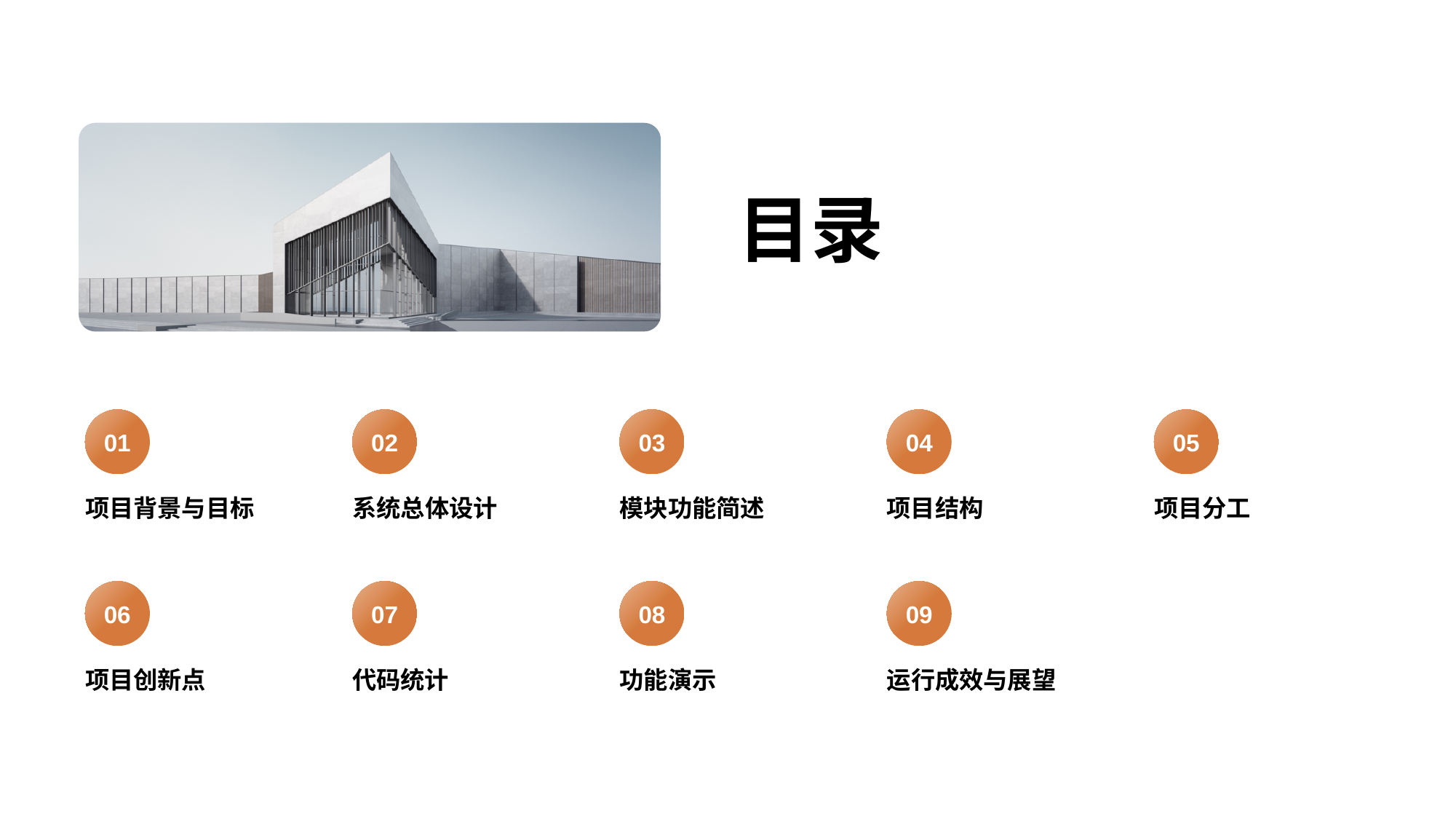

目录
01
项目背景与目标
02
系统总体设计
03
模块功能简述
04
项目结构
05
项目分工
06
项目创新点
07
代码统计
08
功能演示
09
运行成效与展望